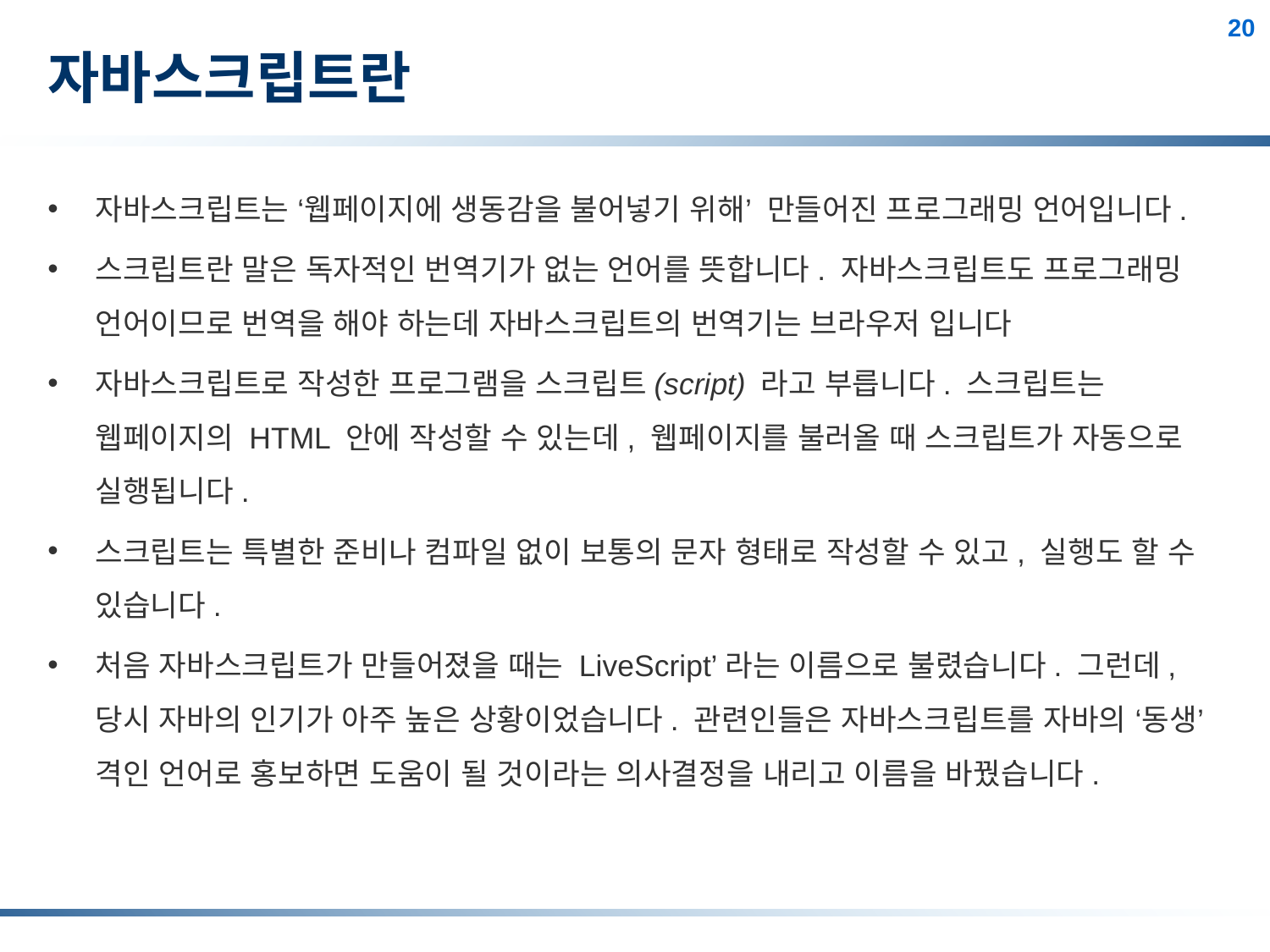

# 자바스크립트란
자바스크립트는 ‘웹페이지에 생동감을 불어넣기 위해’  만들어진 프로그래밍 언어입니다.
스크립트란 말은 독자적인 번역기가 없는 언어를 뜻합니다. 자바스크립트도 프로그래밍 언어이므로 번역을 해야 하는데 자바스크립트의 번역기는 브라우저 입니다
자바스크립트로 작성한 프로그램을 스크립트(script) 라고 부릅니다. 스크립트는 웹페이지의 HTML 안에 작성할 수 있는데, 웹페이지를 불러올 때 스크립트가 자동으로 실행됩니다.
스크립트는 특별한 준비나 컴파일 없이 보통의 문자 형태로 작성할 수 있고, 실행도 할 수 있습니다.
처음 자바스크립트가 만들어졌을 때는 LiveScript’라는 이름으로 불렸습니다. 그런데, 당시 자바의 인기가 아주 높은 상황이었습니다. 관련인들은 자바스크립트를 자바의 ‘동생’ 격인 언어로 홍보하면 도움이 될 것이라는 의사결정을 내리고 이름을 바꿨습니다.

20